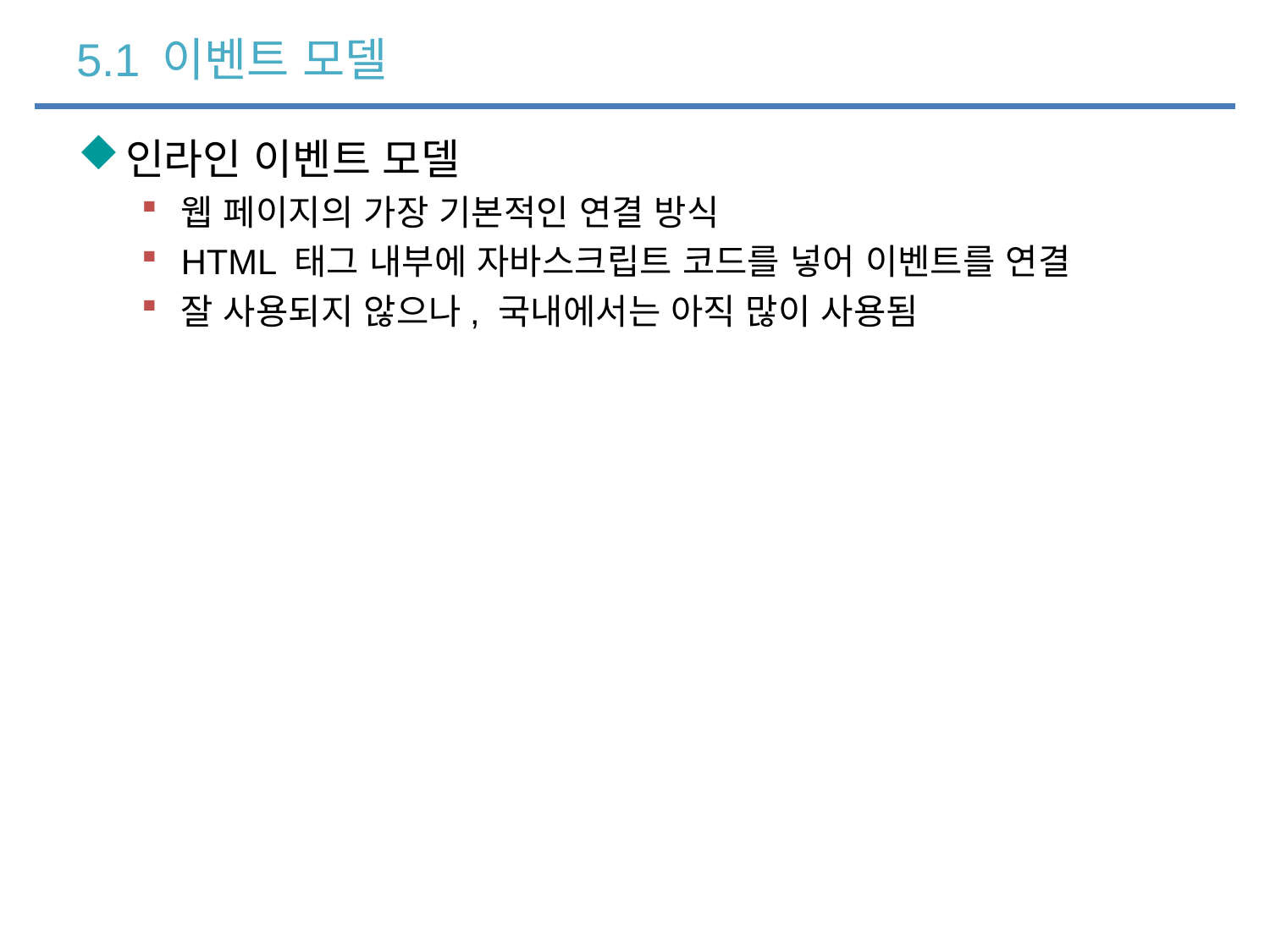

# 5.1 이벤트 모델
인라인 이벤트 모델
웹 페이지의 가장 기본적인 연결 방식
HTML 태그 내부에 자바스크립트 코드를 넣어 이벤트를 연결
잘 사용되지 않으나, 국내에서는 아직 많이 사용됨